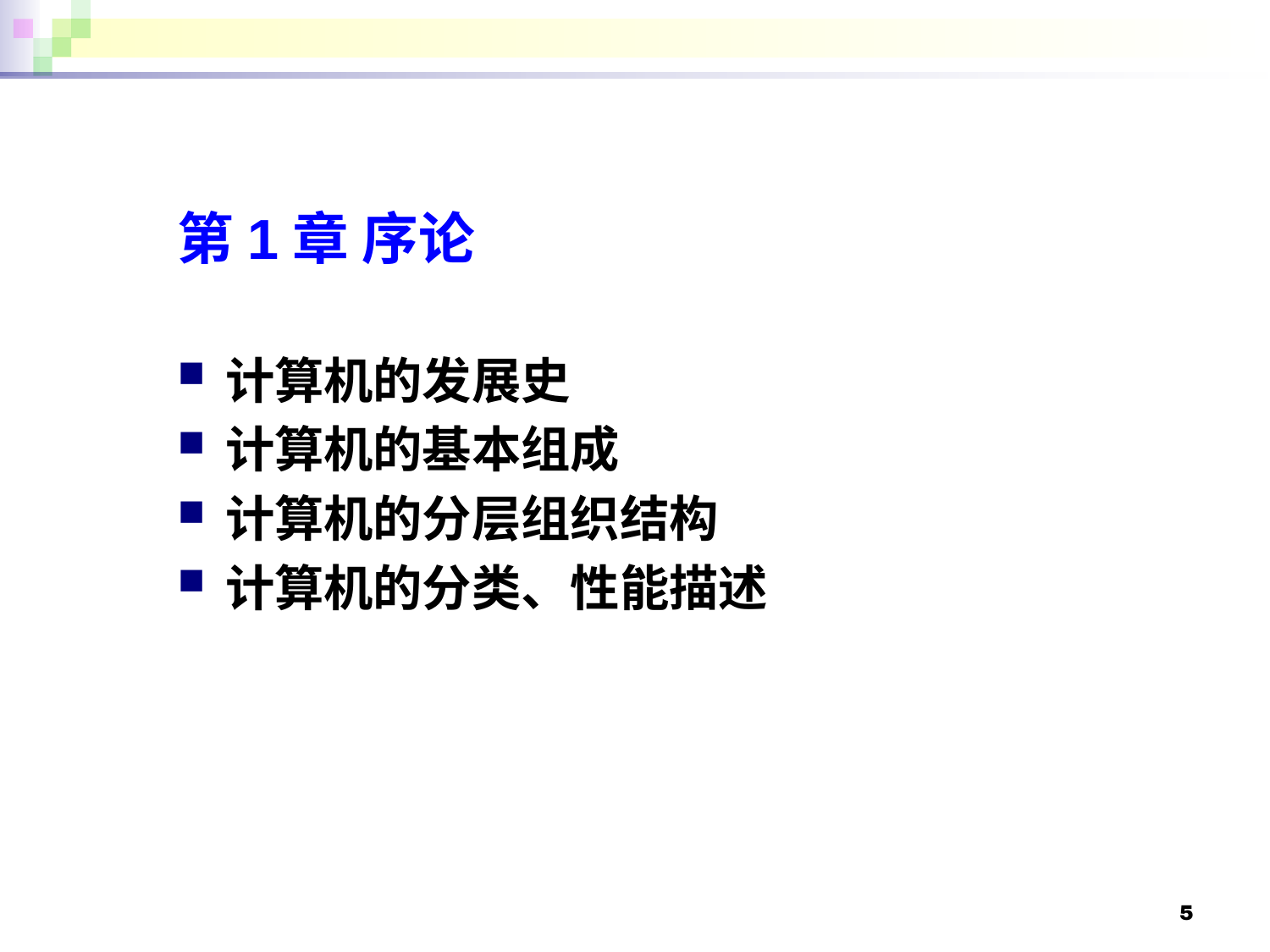

#
第1章 序论

计算机的发展史
计算机的基本组成
计算机的分层组织结构
计算机的分类、性能描述
5